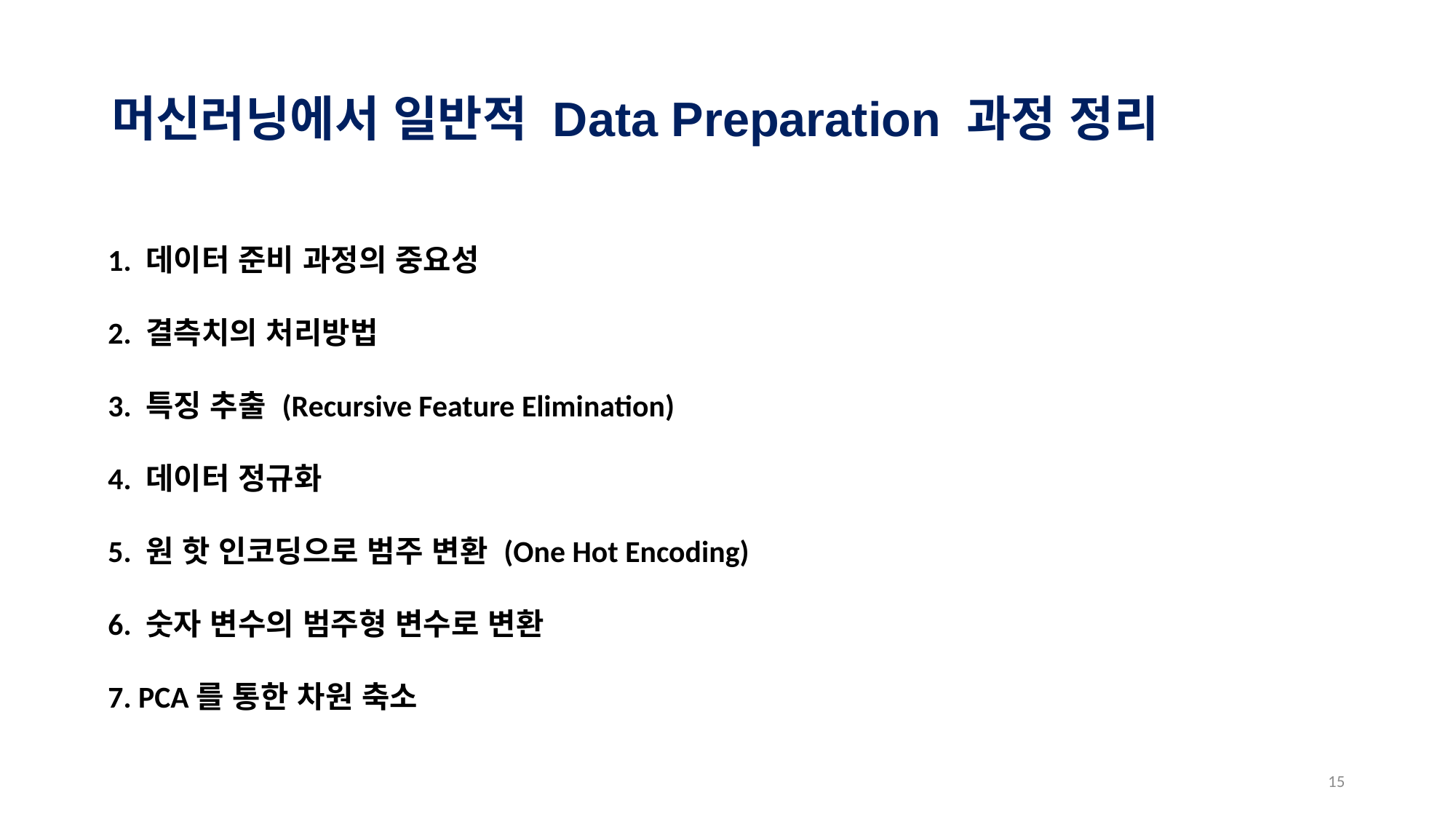

머신러닝에서 일반적 Data Preparation 과정 정리
1. 데이터 준비 과정의 중요성
2. 결측치의 처리방법
3. 특징 추출 (Recursive Feature Elimination)
4. 데이터 정규화
5. 원 핫 인코딩으로 범주 변환 (One Hot Encoding)
6. 숫자 변수의 범주형 변수로 변환
7. PCA를 통한 차원 축소
15